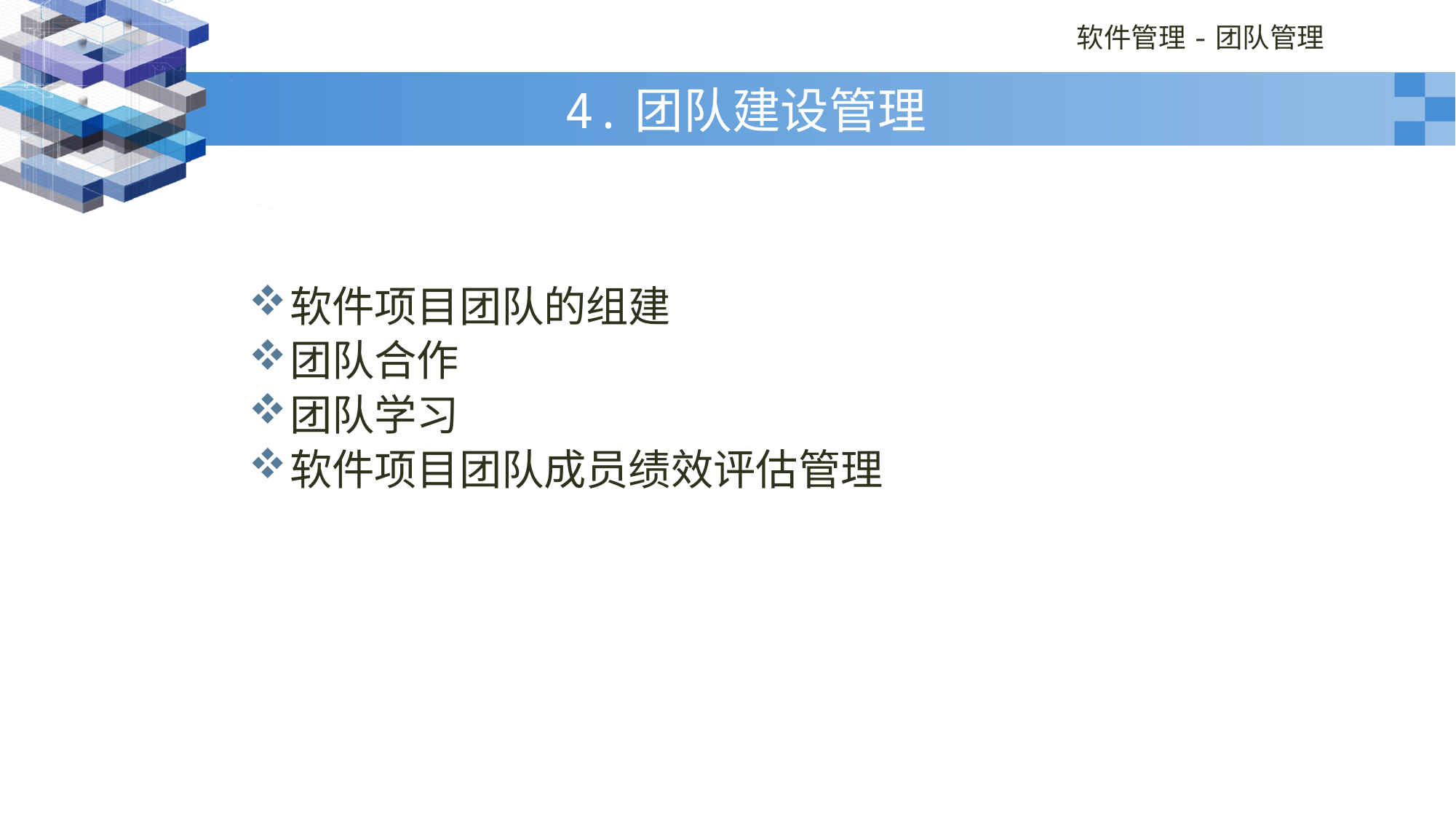

# 4.团队建设管理

软件项目团队的组建
团队合作
团队学习
软件项目团队成员绩效评估管理